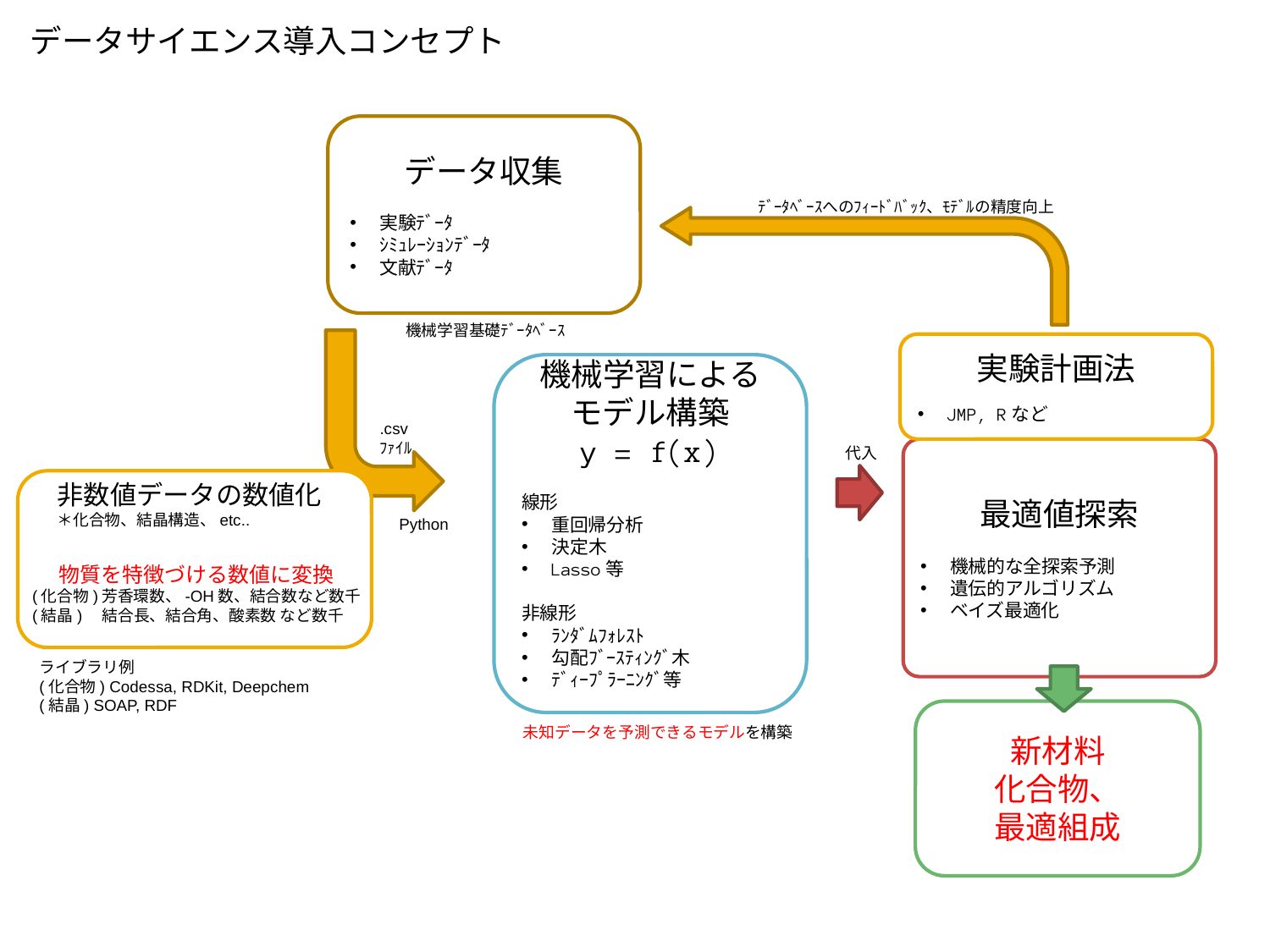

データサイエンス導入コンセプト
データ収集

実験ﾃﾞｰﾀ
ｼﾐｭﾚｰｼｮﾝﾃﾞｰﾀ
文献ﾃﾞｰﾀ
ﾃﾞｰﾀﾍﾞｰｽへのﾌｨｰﾄﾞﾊﾞｯｸ、ﾓﾃﾞﾙの精度向上

機械学習基礎ﾃﾞｰﾀﾍﾞｰｽ

実験計画法

JMP, Rなど
機械学習による
モデル構築
y = f(x)

線形
重回帰分析
決定木
Lasso等

非線形
ﾗﾝﾀﾞﾑﾌｫﾚｽﾄ
勾配ﾌﾞｰｽﾃｨﾝｸﾞ木
ﾃﾞｨｰﾌﾟﾗｰﾆﾝｸﾞ等

.csv
ﾌｧｲﾙ
代入
最適値探索

機械的な全探索予測
遺伝的アルゴリズム
ベイズ最適化

非数値データの数値化
＊化合物、結晶構造、etc..
Python
物質を特徴づける数値に変換
(化合物)芳香環数、-OH数、結合数など数千
(結晶)　結合長、結合角、酸素数 など数千
ライブラリ例
(化合物) Codessa, RDKit, Deepchem
(結晶) SOAP, RDF

新材料
化合物、
最適組成
未知データを予測できるモデルを構築